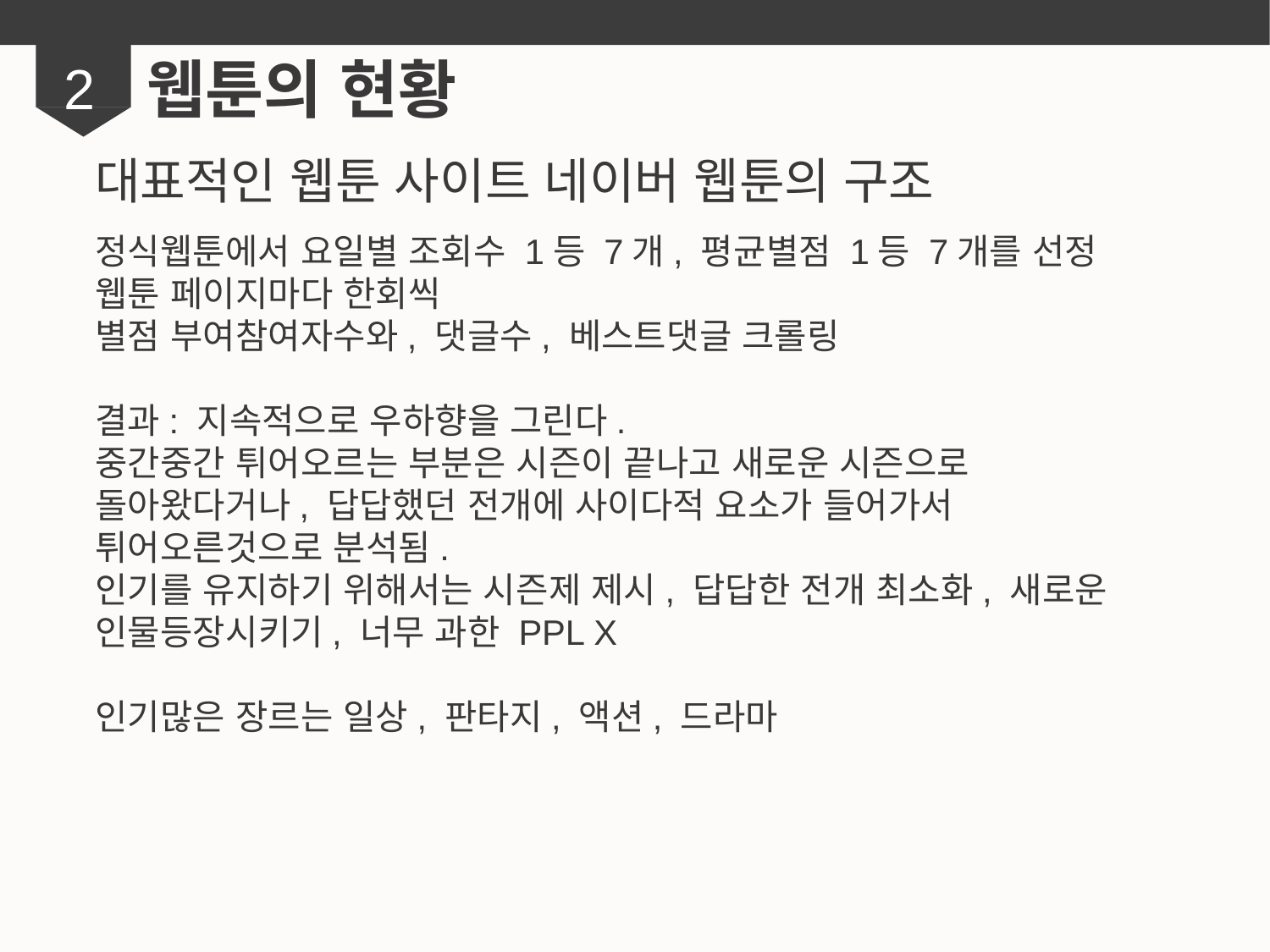

웹툰의 현황
2
대표적인 웹툰 사이트 네이버 웹툰의 구조
정식웹툰에서 요일별 조회수 1등 7개, 평균별점 1등 7개를 선정
웹툰 페이지마다 한회씩
별점 부여참여자수와, 댓글수, 베스트댓글 크롤링

결과: 지속적으로 우하향을 그린다.
중간중간 튀어오르는 부분은 시즌이 끝나고 새로운 시즌으로 돌아왔다거나, 답답했던 전개에 사이다적 요소가 들어가서 튀어오른것으로 분석됨.
인기를 유지하기 위해서는 시즌제 제시, 답답한 전개 최소화, 새로운 인물등장시키기, 너무 과한 PPL X

인기많은 장르는 일상, 판타지, 액션, 드라마